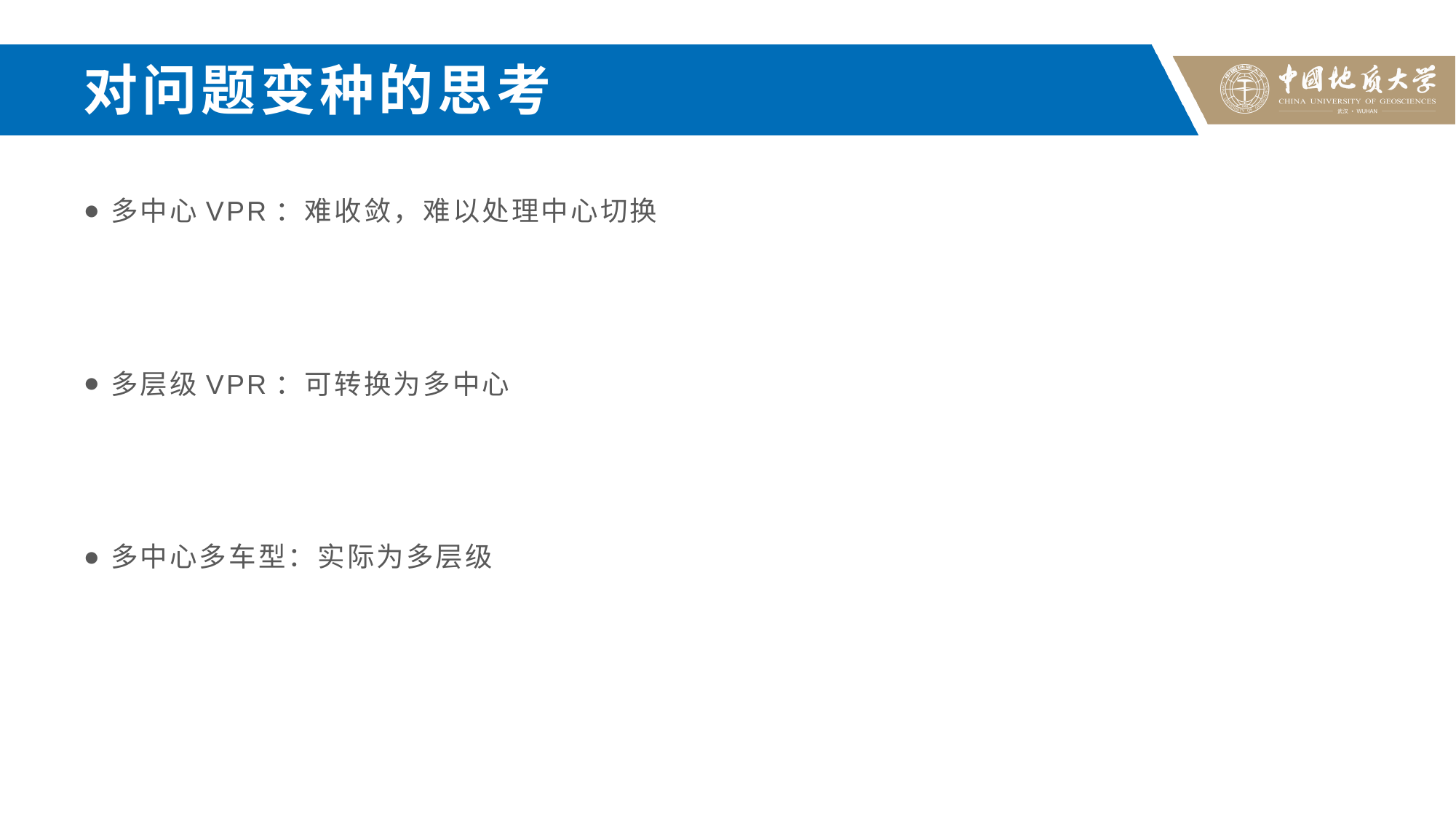

# 对问题变种的思考
多中心VPR：难收敛，难以处理中心切换

多层级VPR：可转换为多中心

多中心多车型：实际为多层级